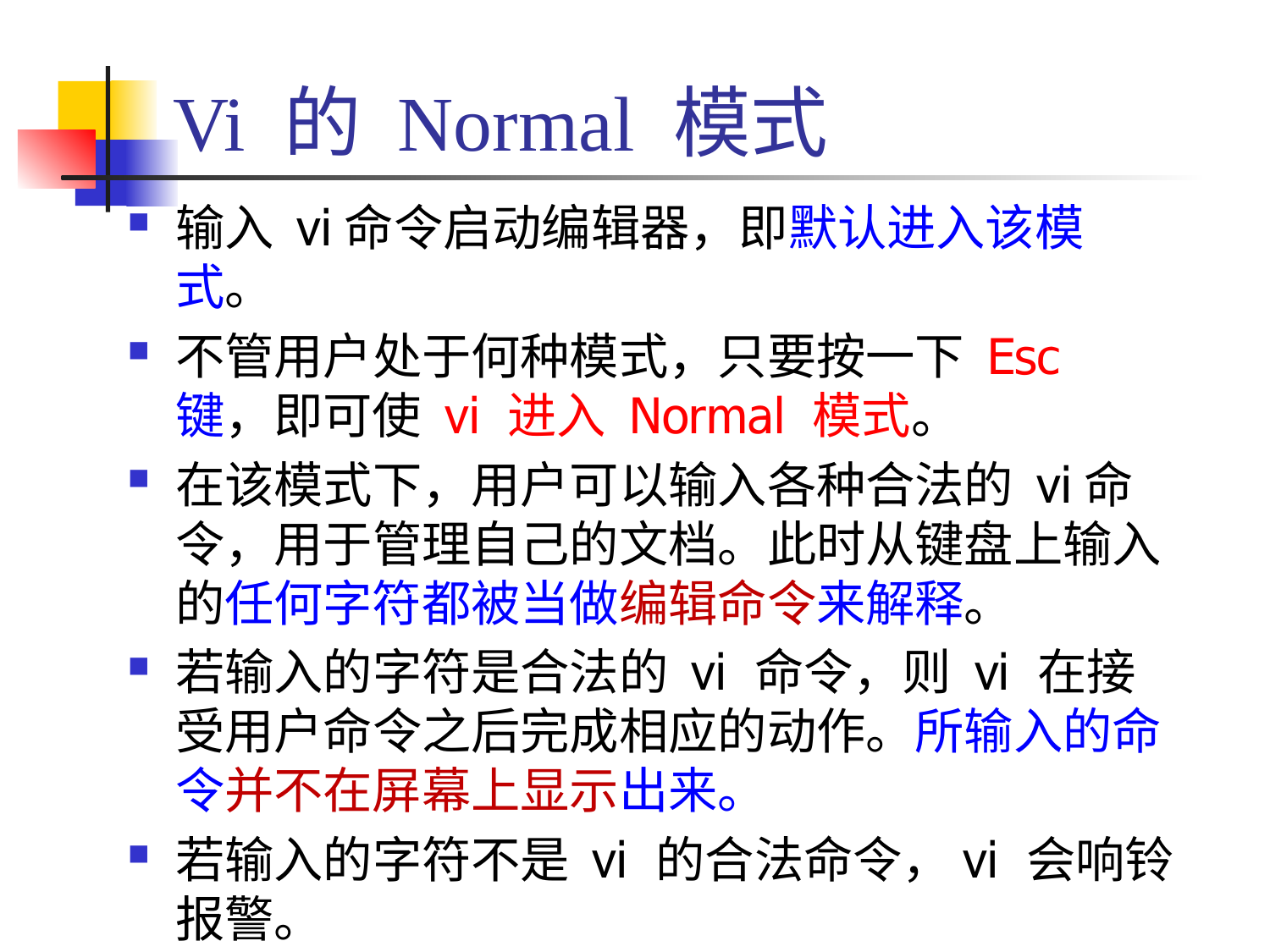

# Vi 的 Normal 模式
输入 vi命令启动编辑器，即默认进入该模式。
不管用户处于何种模式，只要按一下 Esc 键，即可使 vi 进入 Normal 模式。
在该模式下，用户可以输入各种合法的 vi命令，用于管理自己的文档。此时从键盘上输入的任何字符都被当做编辑命令来解释。
若输入的字符是合法的 vi 命令，则 vi 在接受用户命令之后完成相应的动作。所输入的命令并不在屏幕上显示出来。
若输入的字符不是 vi 的合法命令，vi 会响铃报警。